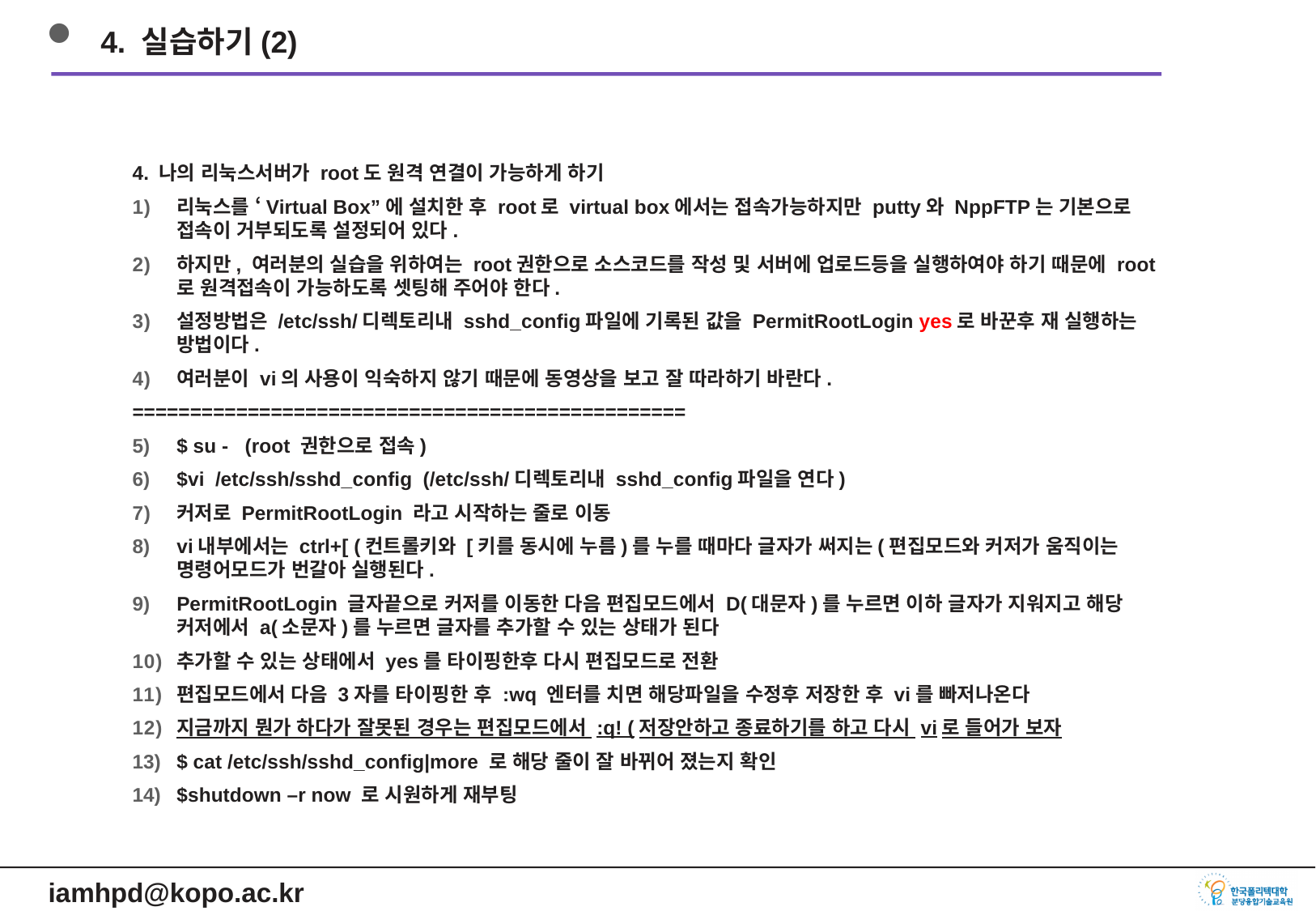

4. 실습하기(2)
4. 나의 리눅스서버가 root도 원격 연결이 가능하게 하기
리눅스를 ‘Virtual Box”에 설치한 후 root로 virtual box에서는 접속가능하지만 putty와 NppFTP는 기본으로 접속이 거부되도록 설정되어 있다.
하지만, 여러분의 실습을 위하여는 root권한으로 소스코드를 작성 및 서버에 업로드등을 실행하여야 하기 때문에 root로 원격접속이 가능하도록 셋팅해 주어야 한다.
설정방법은 /etc/ssh/디렉토리내 sshd_config파일에 기록된 값을 PermitRootLogin yes로 바꾼후 재 실행하는 방법이다.
여러분이 vi의 사용이 익숙하지 않기 때문에 동영상을 보고 잘 따라하기 바란다.
================================================
$ su -   (root 권한으로 접속)
$vi  /etc/ssh/sshd_config  (/etc/ssh/디렉토리내 sshd_config파일을 연다)
커저로 PermitRootLogin 라고 시작하는 줄로 이동
vi내부에서는 ctrl+[ (컨트롤키와 [키를 동시에 누름)를 누를 때마다 글자가 써지는(편집모드와 커저가 움직이는 명령어모드가 번갈아 실행된다.
PermitRootLogin 글자끝으로 커저를 이동한 다음 편집모드에서 D(대문자)를 누르면 이하 글자가 지워지고 해당 커저에서 a(소문자)를 누르면 글자를 추가할 수 있는 상태가 된다
추가할 수 있는 상태에서 yes를 타이핑한후 다시 편집모드로 전환
편집모드에서 다음 3자를 타이핑한 후 :wq 엔터를 치면 해당파일을 수정후 저장한 후 vi를 빠저나온다
지금까지 뭔가 하다가 잘못된 경우는 편집모드에서 :q! (저장안하고 종료하기를 하고 다시 vi로 들어가 보자
$ cat /etc/ssh/sshd_config|more 로 해당 줄이 잘 바뀌어 졌는지 확인
$shutdown –r now 로 시원하게 재부팅